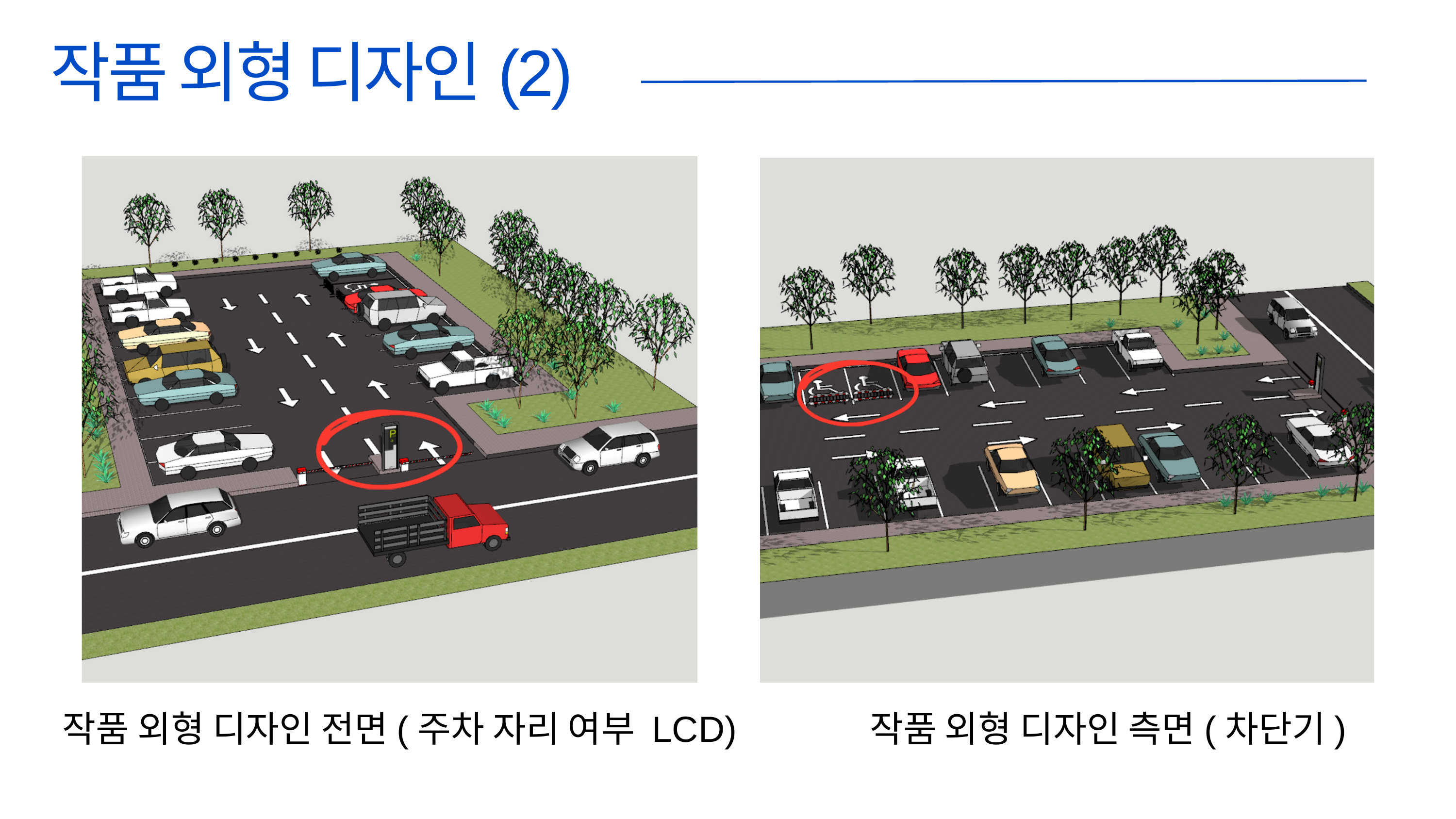

작품 외형 디자인(2)

작품 외형 디자인 전면(주차 자리 여부 LCD)
작품 외형 디자인 측면(차단기)